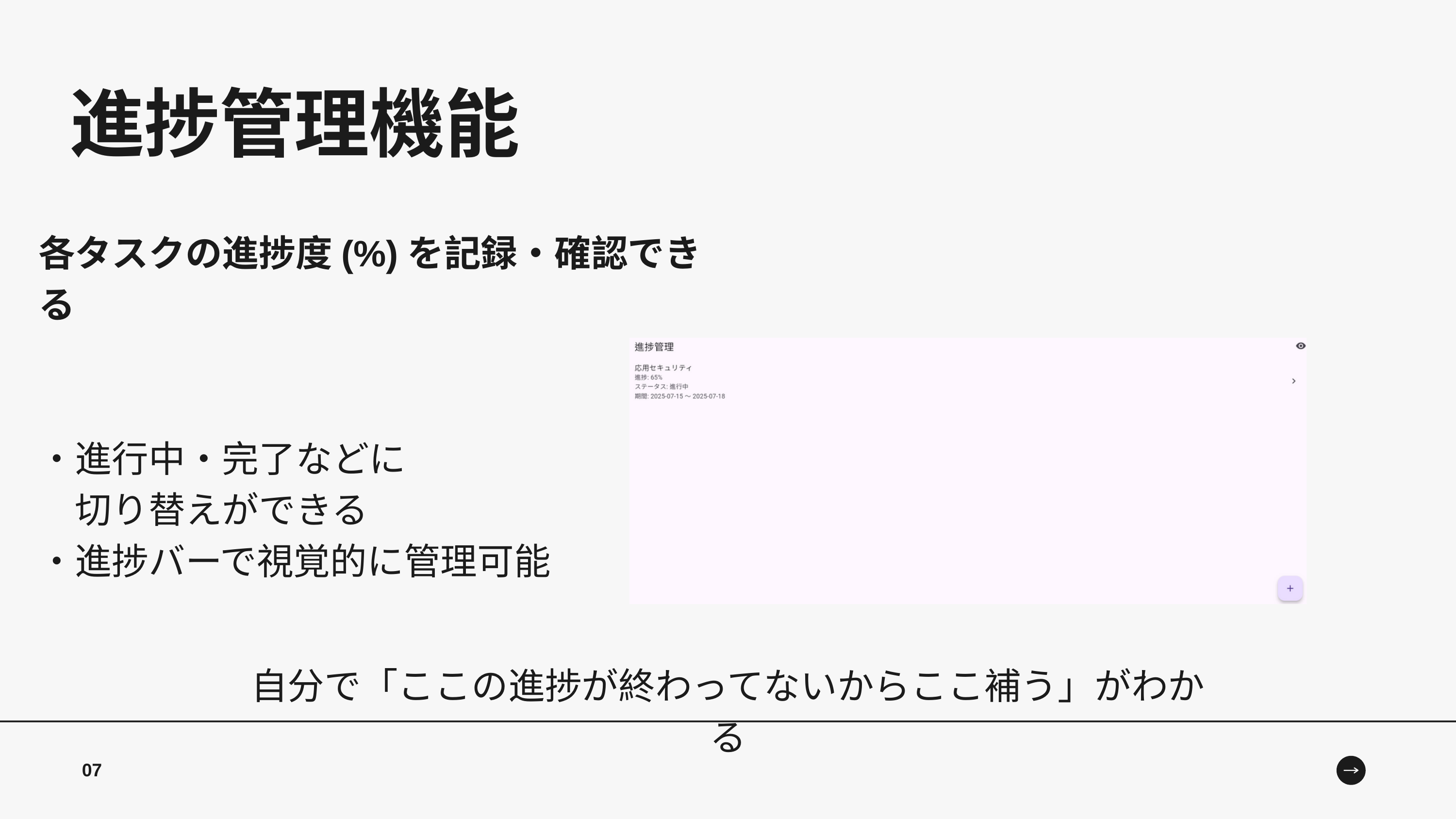

進捗管理機能
各タスクの進捗度(%)を記録・確認できる

・進行中・完了などに
　切り替えができる
・進捗バーで視覚的に管理可能

自分で「ここの進捗が終わってないからここ補う」がわかる

07